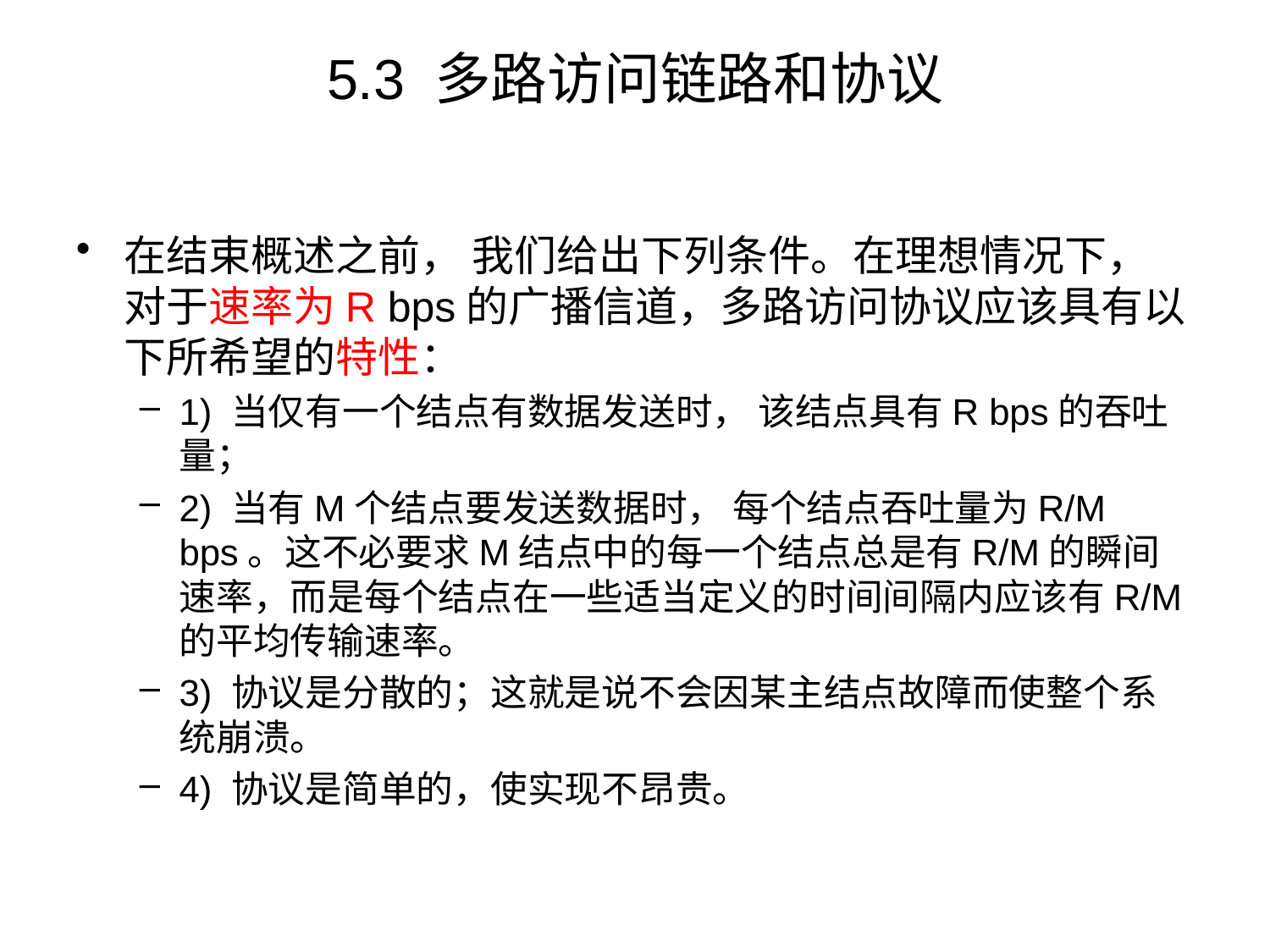

# 5.3 多路访问链路和协议
在结束概述之前， 我们给出下列条件。在理想情况下， 对于速率为R bps的广播信道，多路访问协议应该具有以下所希望的特性：
1) 当仅有一个结点有数据发送时， 该结点具有R bps的吞吐量；
2) 当有M个结点要发送数据时， 每个结点吞吐量为R/M bps。这不必要求M结点中的每一个结点总是有R/M的瞬间速率，而是每个结点在一些适当定义的时间间隔内应该有R/M的平均传输速率。
3) 协议是分散的；这就是说不会因某主结点故障而使整个系统崩溃。
4) 协议是简单的，使实现不昂贵。